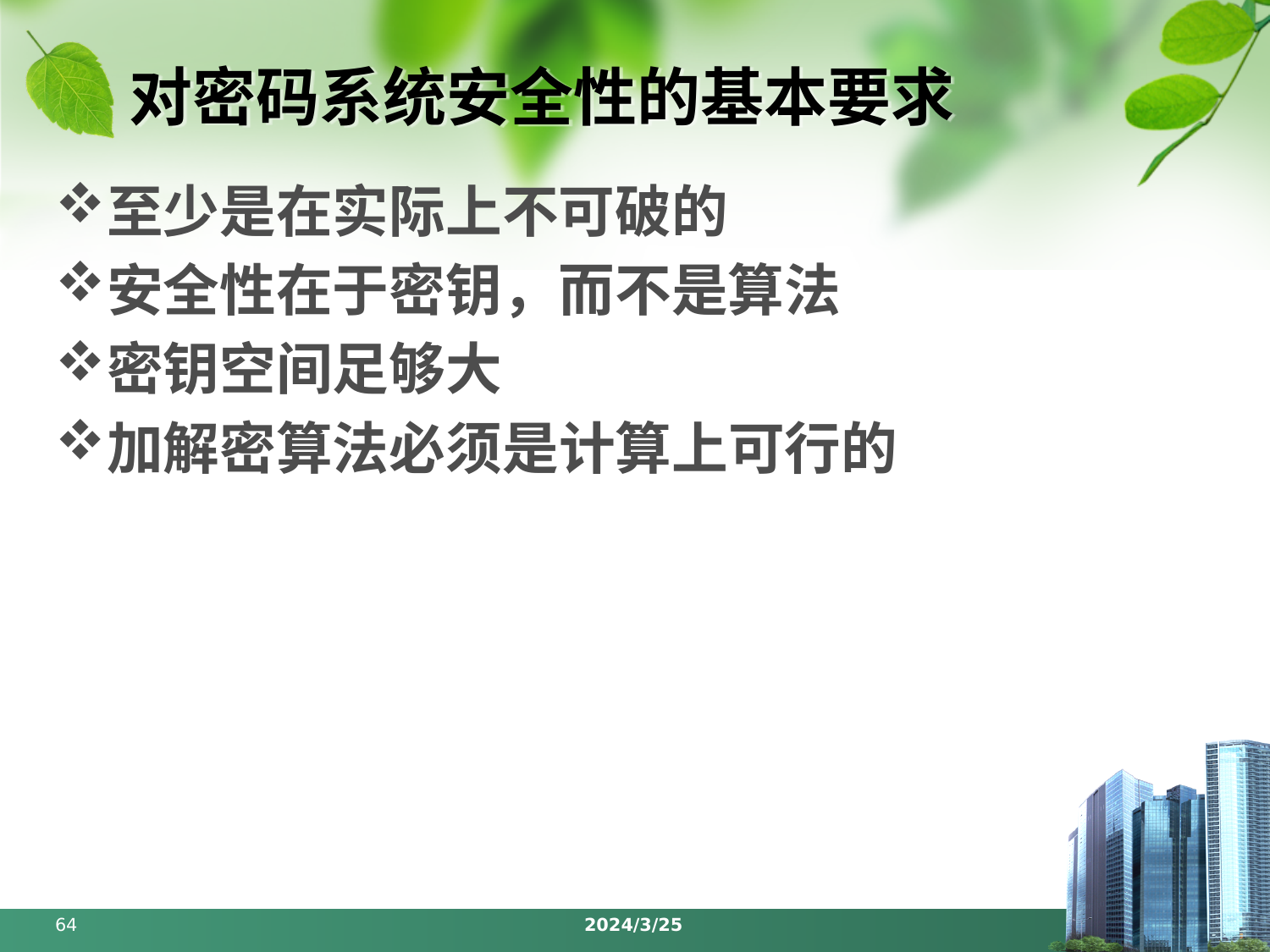

# 对密码系统安全性的基本要求
至少是在实际上不可破的
安全性在于密钥，而不是算法
密钥空间足够大
加解密算法必须是计算上可行的
64
2024/3/25